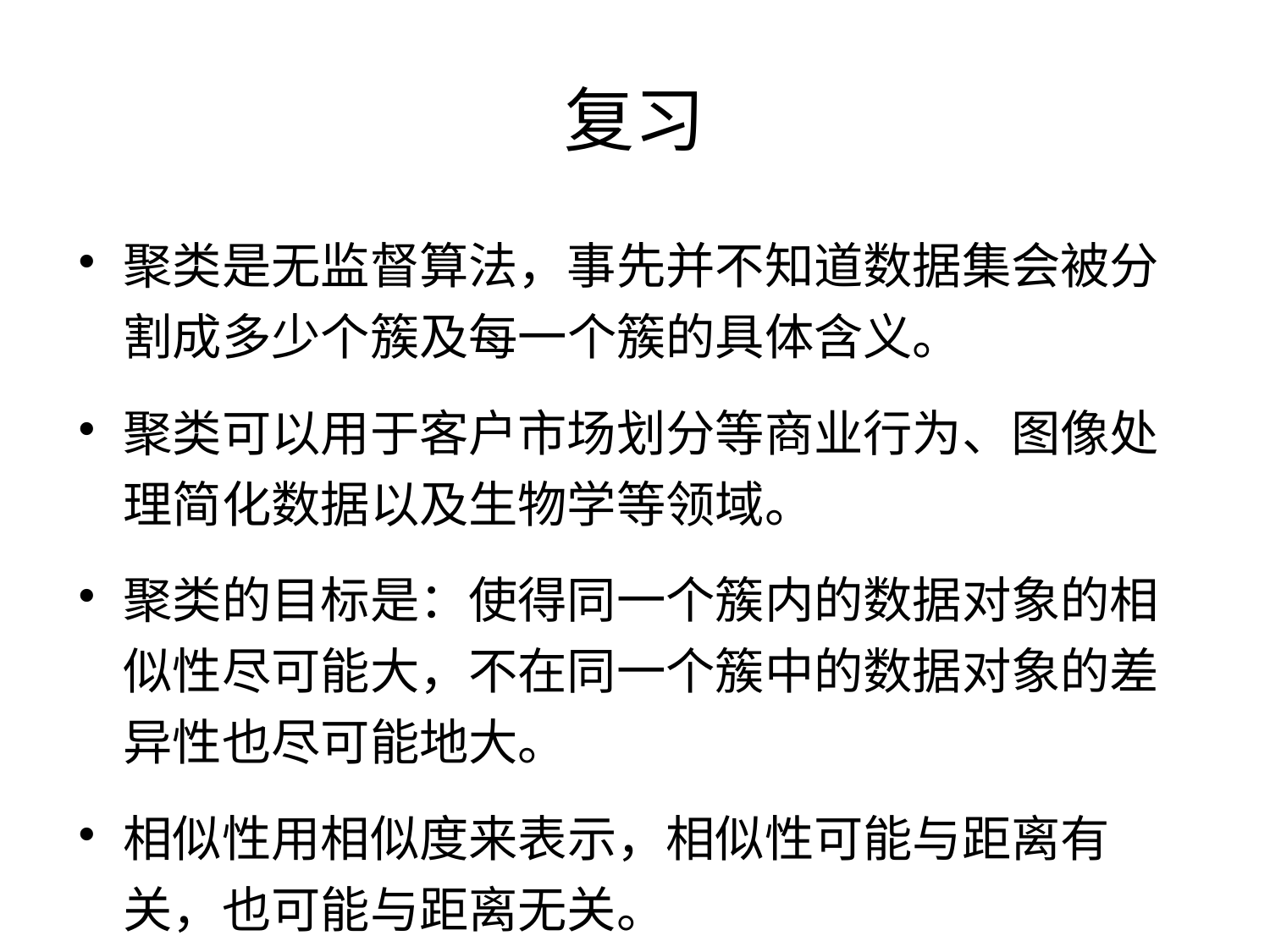

# 复习
聚类是无监督算法，事先并不知道数据集会被分割成多少个簇及每一个簇的具体含义。
聚类可以用于客户市场划分等商业行为、图像处理简化数据以及生物学等领域。
聚类的目标是：使得同一个簇内的数据对象的相似性尽可能大，不在同一个簇中的数据对象的差异性也尽可能地大。
相似性用相似度来表示，相似性可能与距离有关，也可能与距离无关。